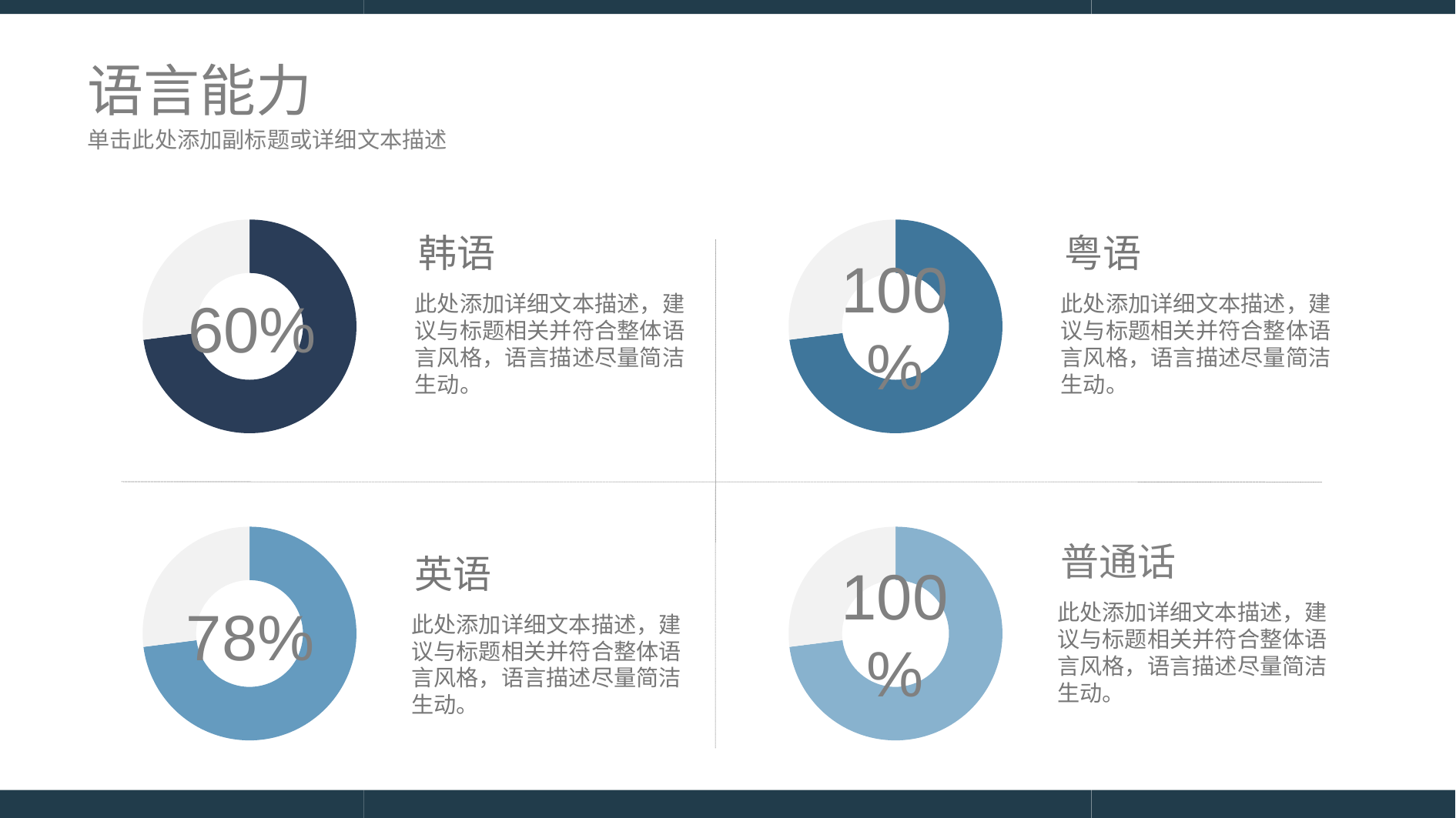

语言能力
单击此处添加副标题或详细文本描述

### Chart

| Category |  |
|---|---|
60%

### Chart

| Category |  |
|---|---|
100%
韩语
粤语
此处添加详细文本描述，建议与标题相关并符合整体语言风格，语言描述尽量简洁生动。
此处添加详细文本描述，建议与标题相关并符合整体语言风格，语言描述尽量简洁生动。

### Chart

| Category |  |
|---|---|
78%

### Chart

| Category |  |
|---|---|
100%
普通话
英语
此处添加详细文本描述，建议与标题相关并符合整体语言风格，语言描述尽量简洁生动。
此处添加详细文本描述，建议与标题相关并符合整体语言风格，语言描述尽量简洁生动。